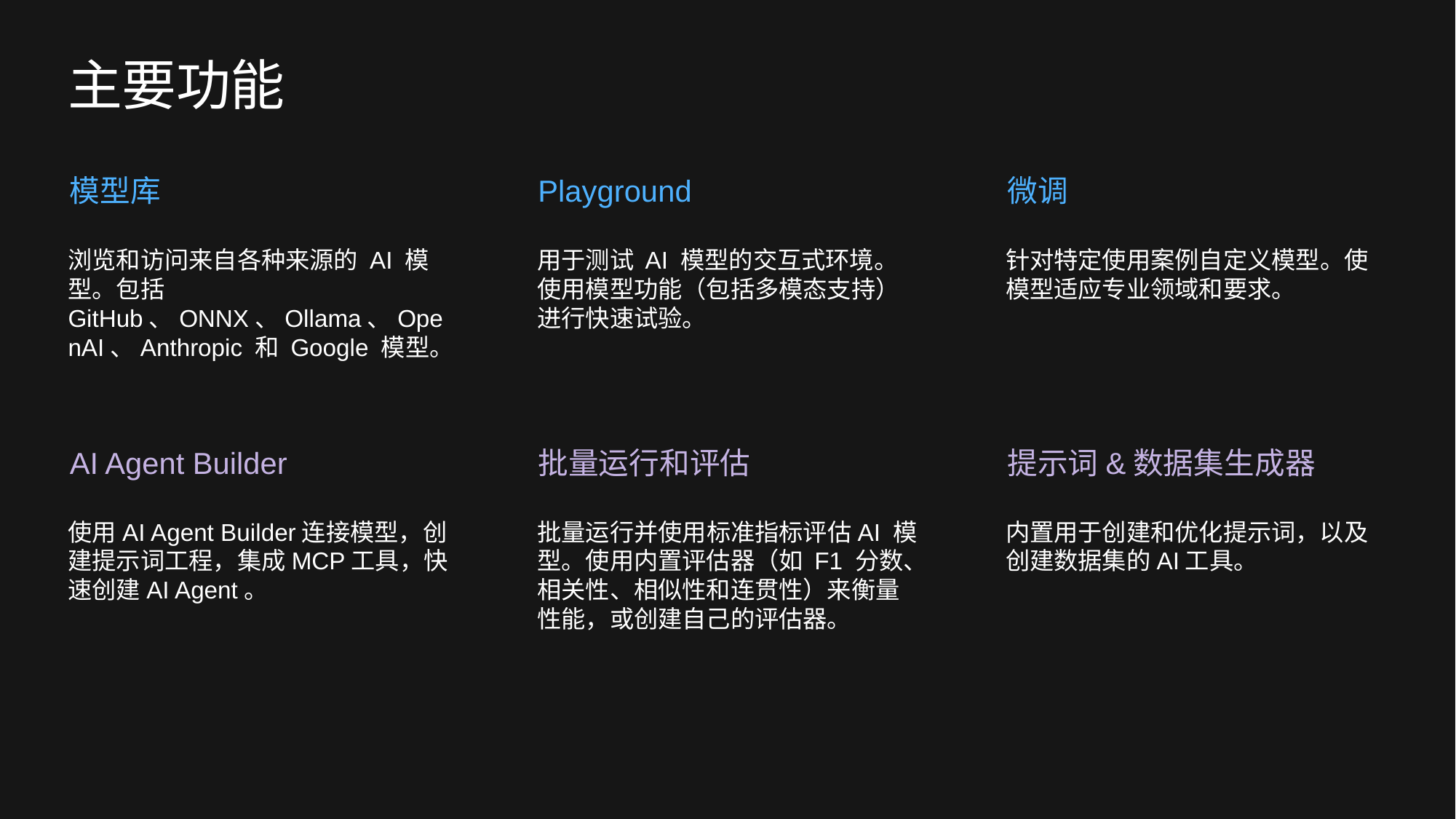

# 主要功能
模型库
Playground
微调
浏览和访问来自各种来源的 AI 模型。包括GitHub、ONNX、Ollama、OpenAI、Anthropic 和 Google 模型。
用于测试 AI 模型的交互式环境。使用模型功能（包括多模态支持）进行快速试验。
针对特定使用案例自定义模型。使模型适应专业领域和要求。
AI Agent Builder
批量运行和评估
提示词&数据集生成器
使用AI Agent Builder连接模型，创建提示词工程，集成MCP工具，快速创建AI Agent。
批量运行并使用标准指标评估AI 模型。使用内置评估器（如 F1 分数、相关性、相似性和连贯性）来衡量性能，或创建自己的评估器。
内置用于创建和优化提示词，以及创建数据集的AI工具。